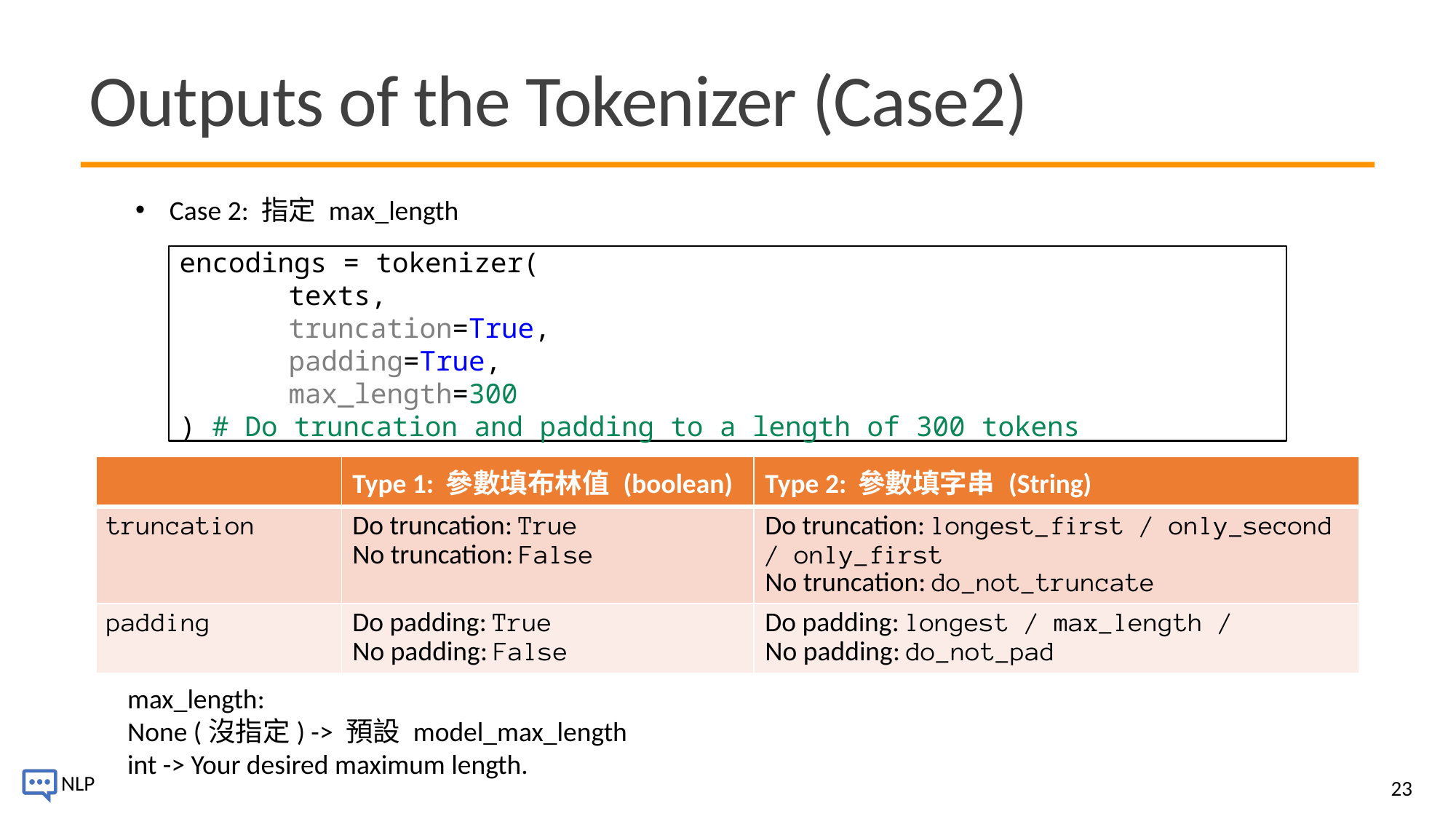

# Outputs of the Tokenizer (Case2)
Case 2: 指定 max_length

encodings = tokenizer(
	texts,
	truncation=True,
	padding=True,
	max_length=300
) # Do truncation and padding to a length of 300 tokens
|  | Type 1: 參數填布林值 (boolean) | Type 2: 參數填字串 (String) |
| --- | --- | --- |
| truncation | Do truncation: True No truncation: False | Do truncation: longest\_first / only\_second / only\_first No truncation: do\_not\_truncate |
| padding | Do padding: True No padding: False | Do padding: longest / max\_length / No padding: do\_not\_pad |
max_length:
None (沒指定) -> 預設 model_max_length
int -> Your desired maximum length.
23